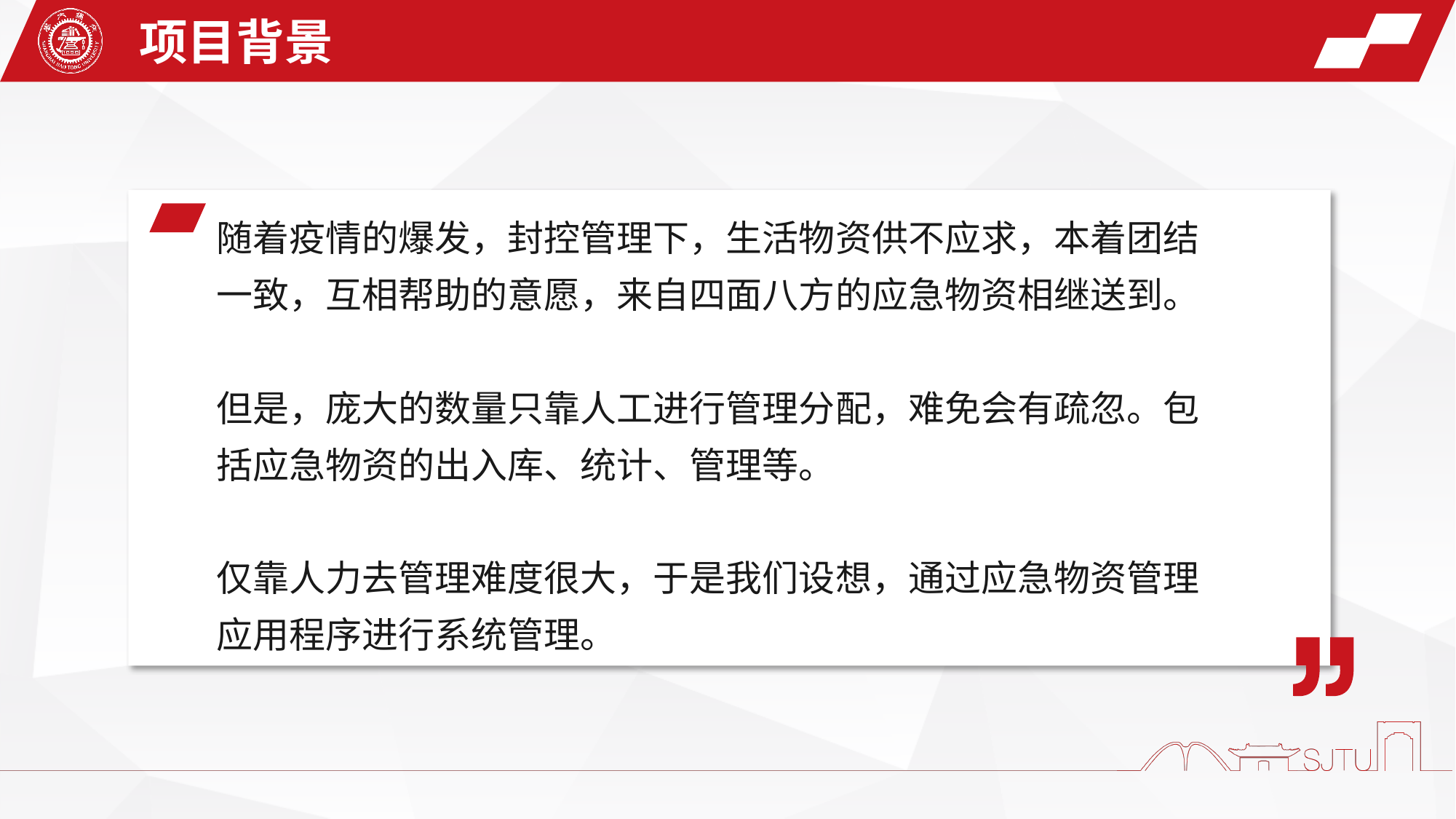

项目背景

随着疫情的爆发，封控管理下，生活物资供不应求，本着团结一致，互相帮助的意愿，来自四面八方的应急物资相继送到。

但是，庞大的数量只靠人工进行管理分配，难免会有疏忽。包括应急物资的出入库、统计、管理等。

仅靠人力去管理难度很大，于是我们设想，通过应急物资管理应用程序进行系统管理。